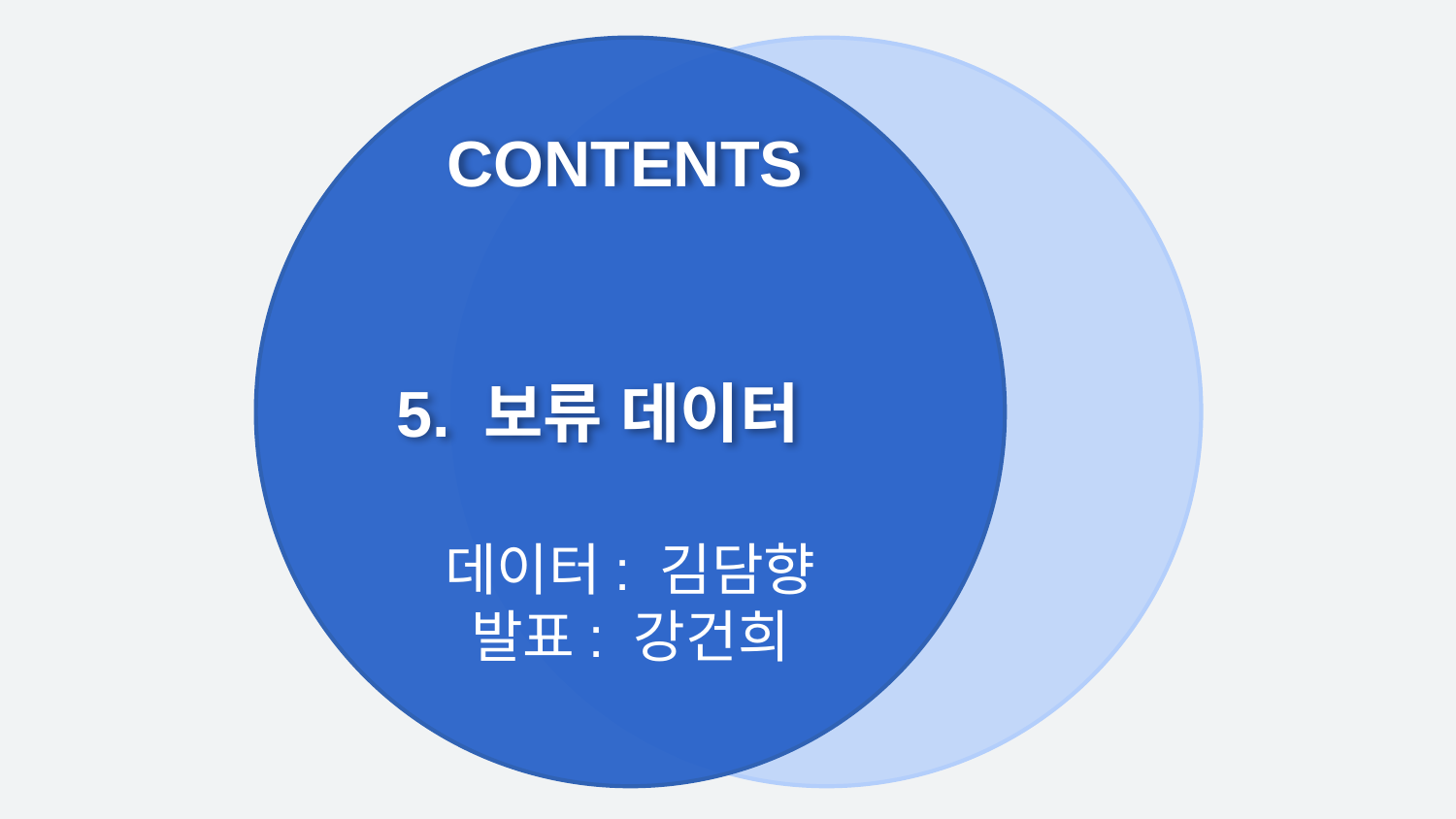

CONTENTS
5. 보류 데이터
데이터: 김담향
발표: 강건희